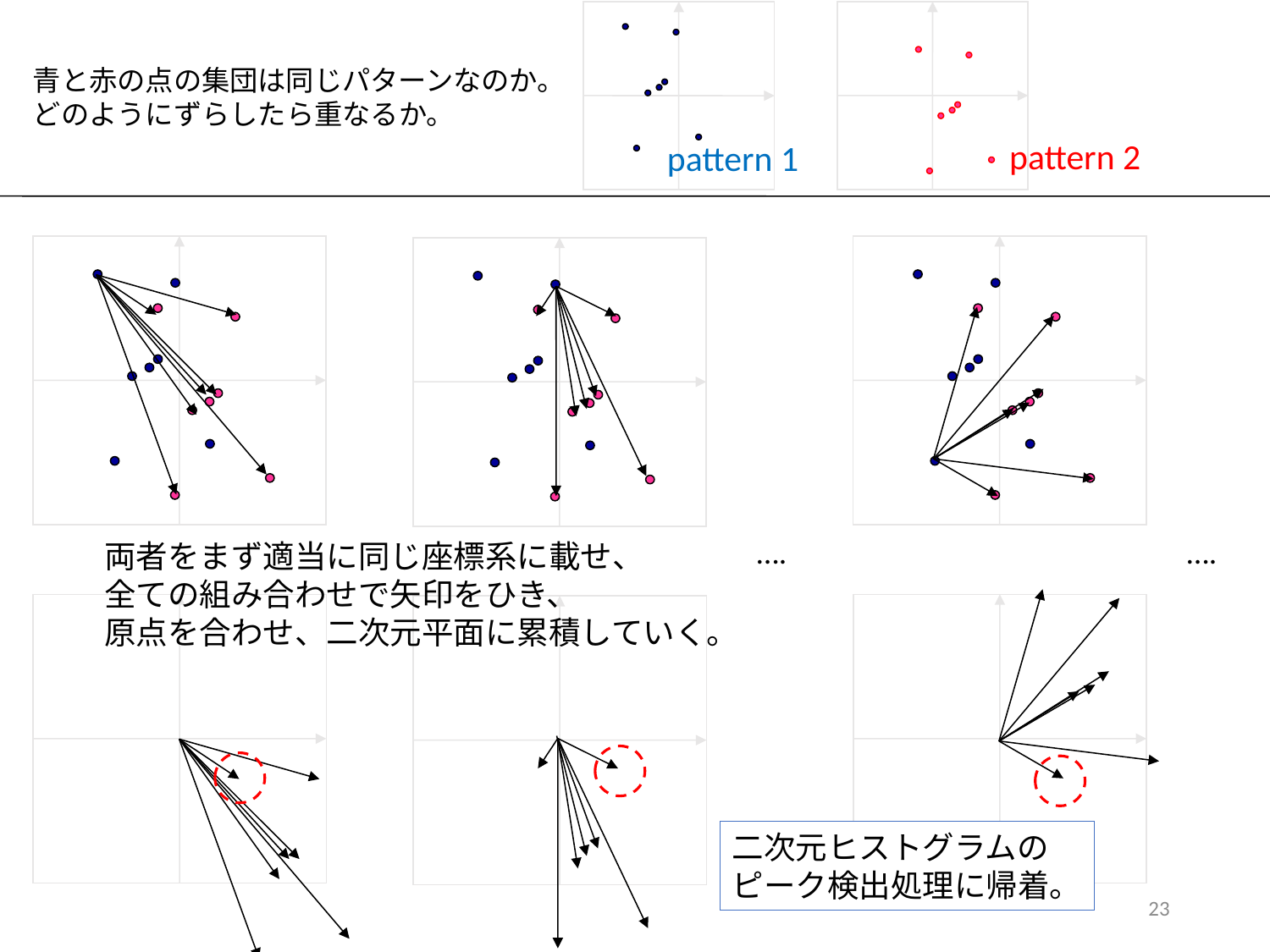

青と赤の点の集団は同じパターンなのか。
どのようにずらしたら重なるか。
pattern 2
pattern 1

….
….
両者をまず適当に同じ座標系に載せ、
全ての組み合わせで矢印をひき、
原点を合わせ、二次元平面に累積していく。

二次元ヒストグラムの
ピーク検出処理に帰着。
23